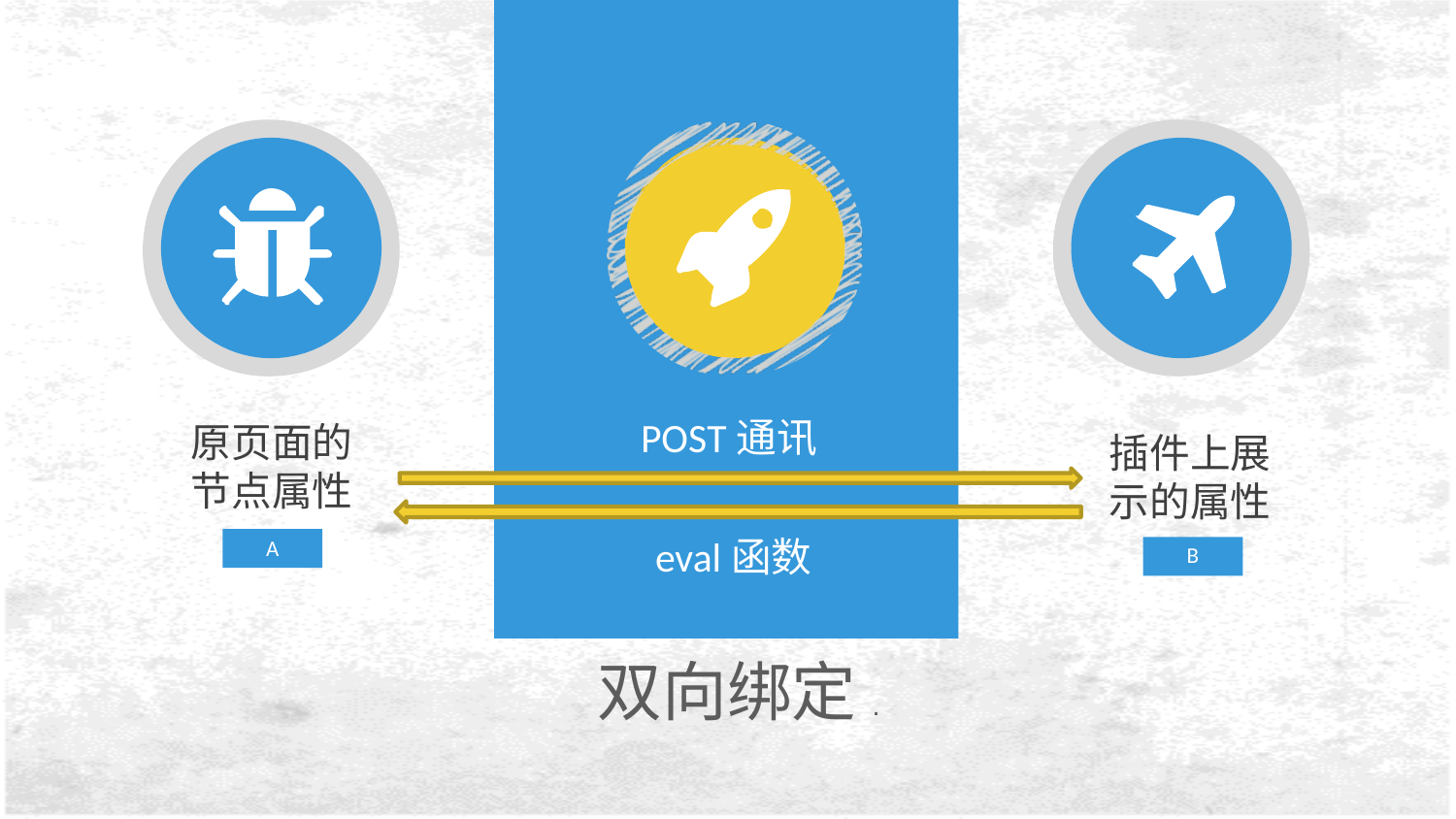

POST通讯
原页面的节点属性

A
插件上展示的属性
B

eval函数

双向绑定.